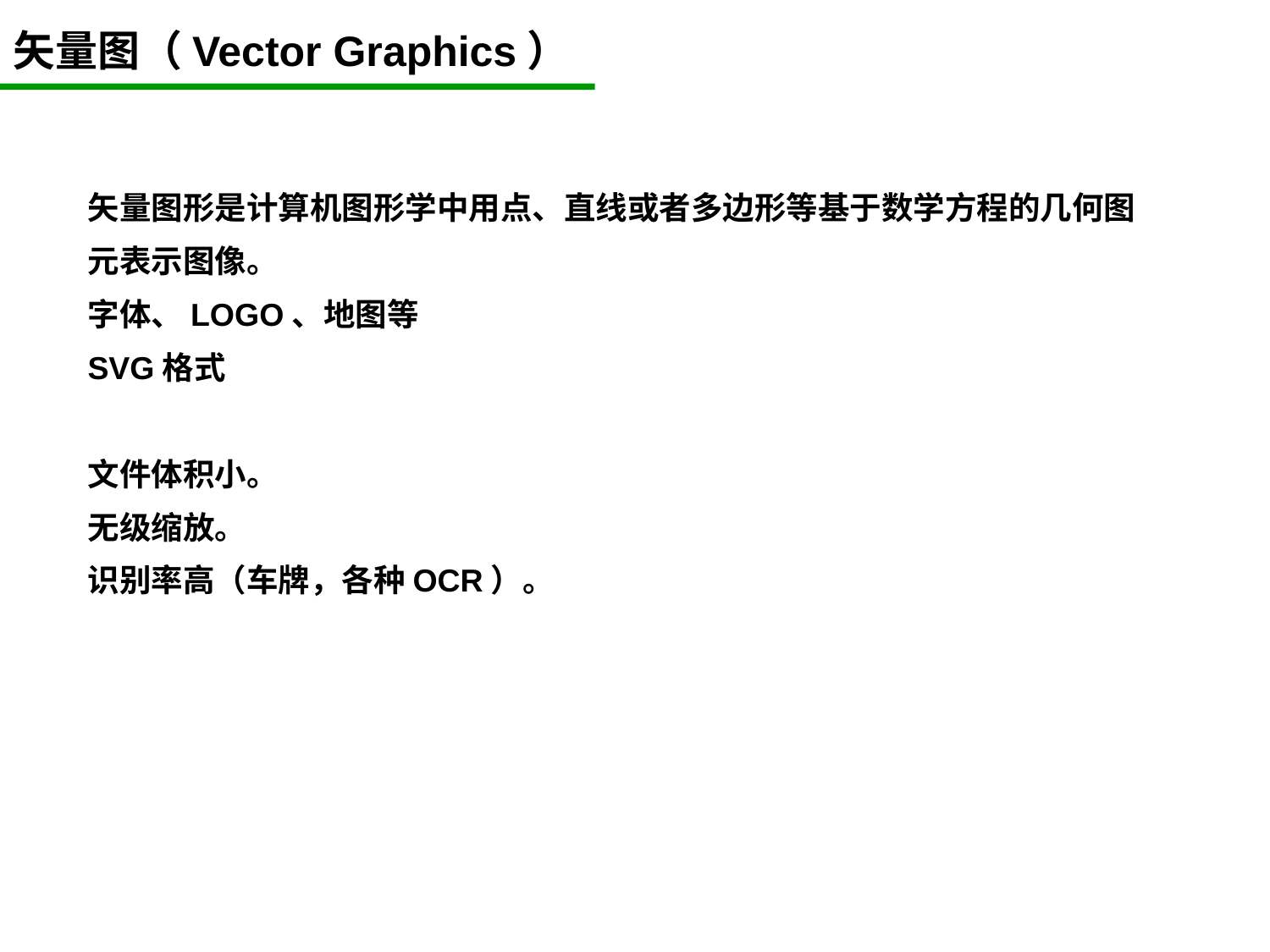

# 矢量图（Vector Graphics）
矢量图形是计算机图形学中用点、直线或者多边形等基于数学方程的几何图元表示图像。
字体、LOGO、地图等
SVG格式

文件体积小。
无级缩放。
识别率高（车牌，各种OCR）。